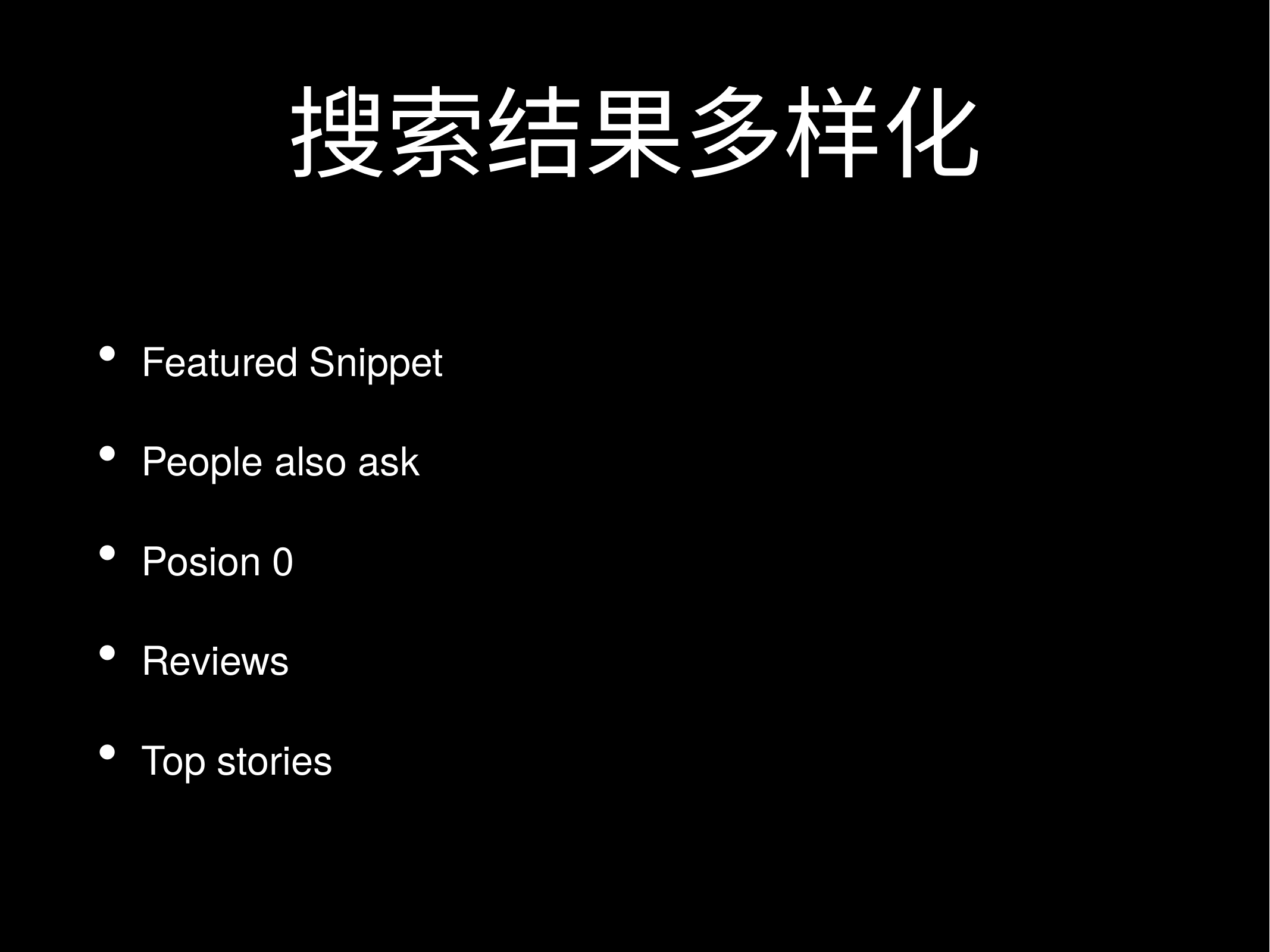

# 搜索结果多样化
Featured Snippet
People also ask
Posion 0
Reviews
Top stories